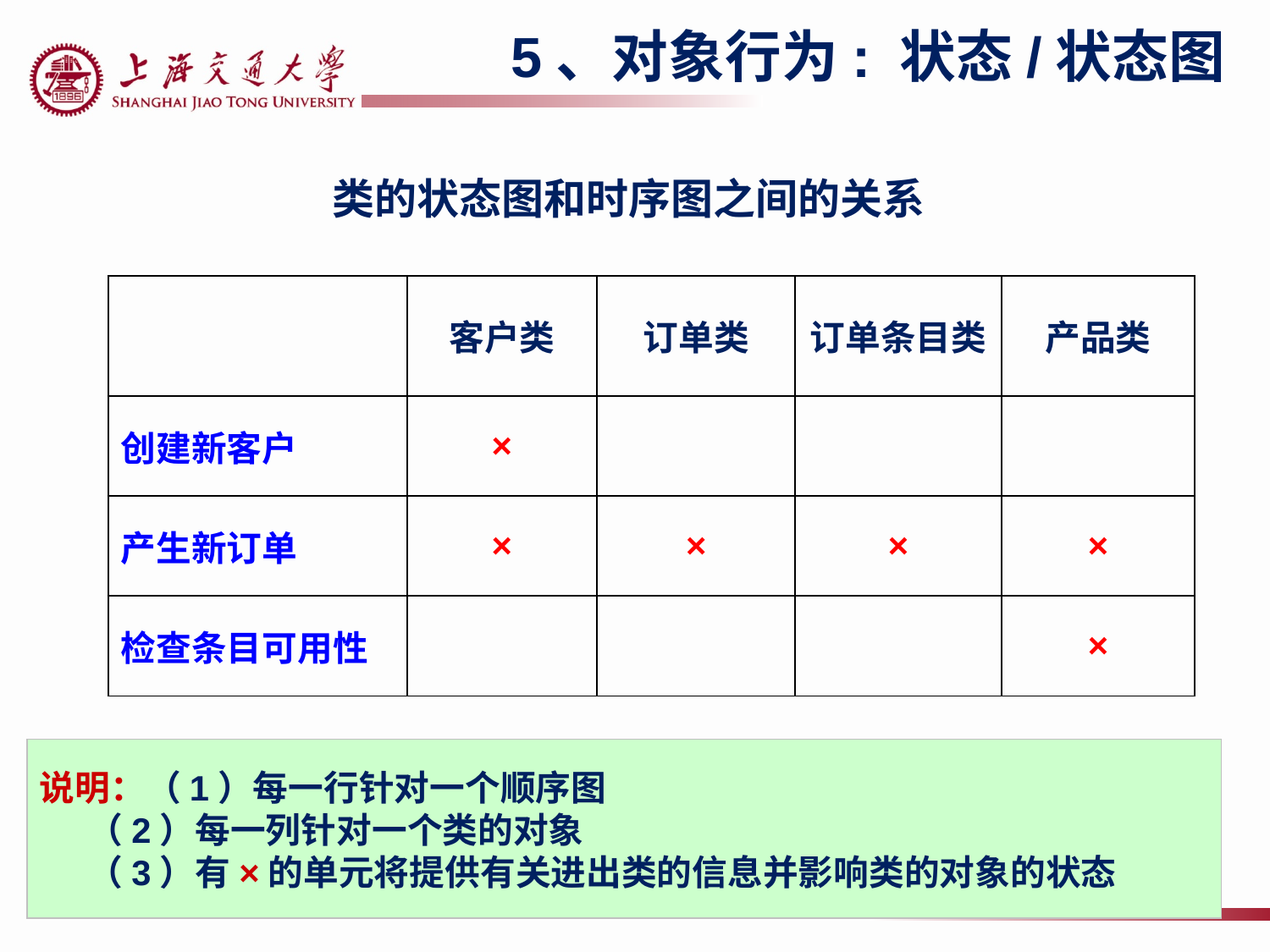

5、对象行为: 状态/状态图
类的状态图和时序图之间的关系
|  | 客户类 | 订单类 | 订单条目类 | 产品类 |
| --- | --- | --- | --- | --- |
| 创建新客户 | × |  |  |  |
| 产生新订单 | × | × | × | × |
| 检查条目可用性 |  |  |  | × |
说明：（1）每一行针对一个顺序图
      （2）每一列针对一个类的对象
      （3）有×的单元将提供有关进出类的信息并影响类的对象的状态